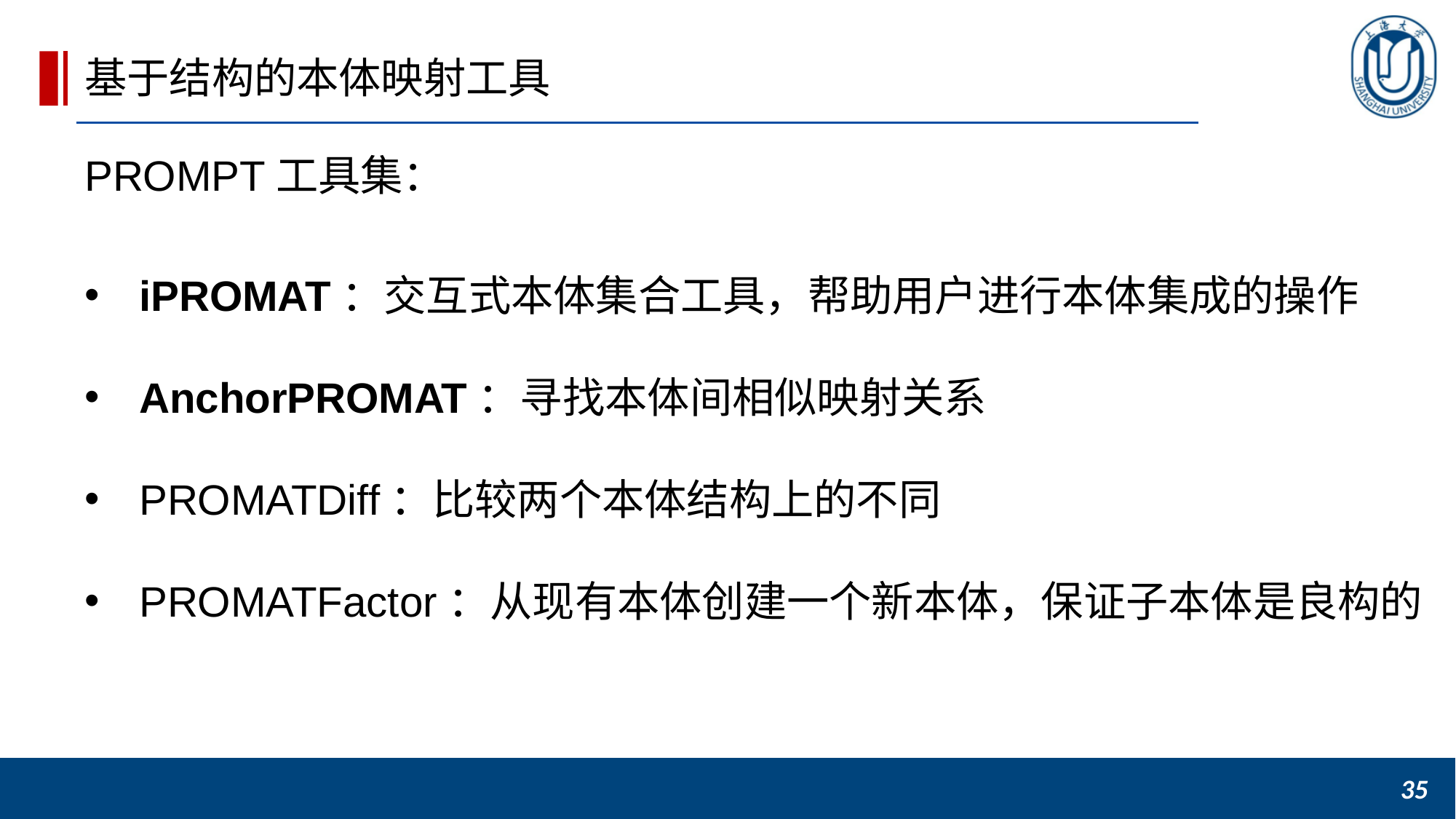

基于结构的本体映射工具
PROMPT工具集：
iPROMAT：交互式本体集合工具，帮助用户进行本体集成的操作
AnchorPROMAT：寻找本体间相似映射关系
PROMATDiff：比较两个本体结构上的不同
PROMATFactor：从现有本体创建一个新本体，保证子本体是良构的
35